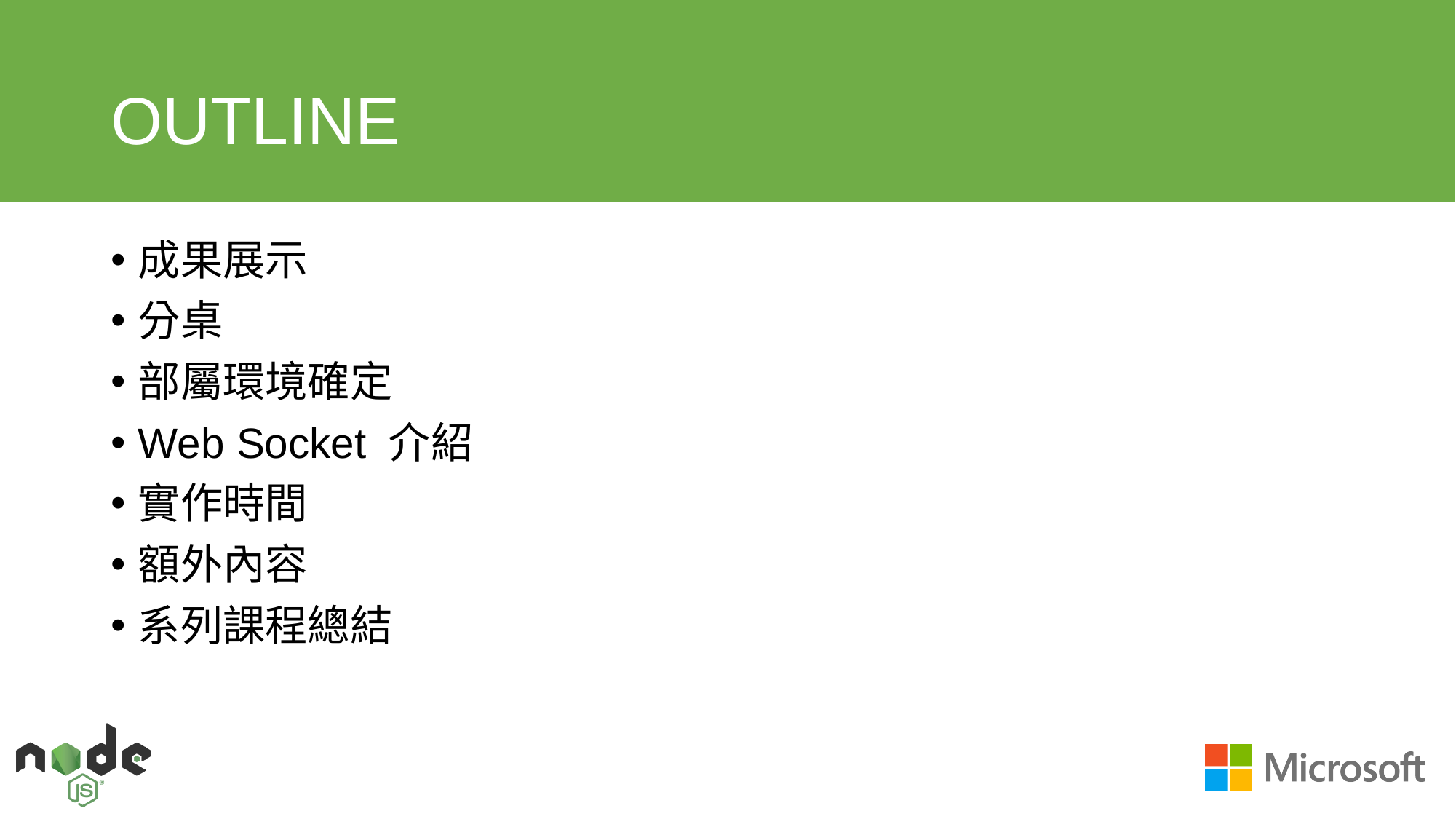

# OUTLINE
成果展示
分桌
部屬環境確定
Web Socket 介紹
實作時間
額外內容
系列課程總結